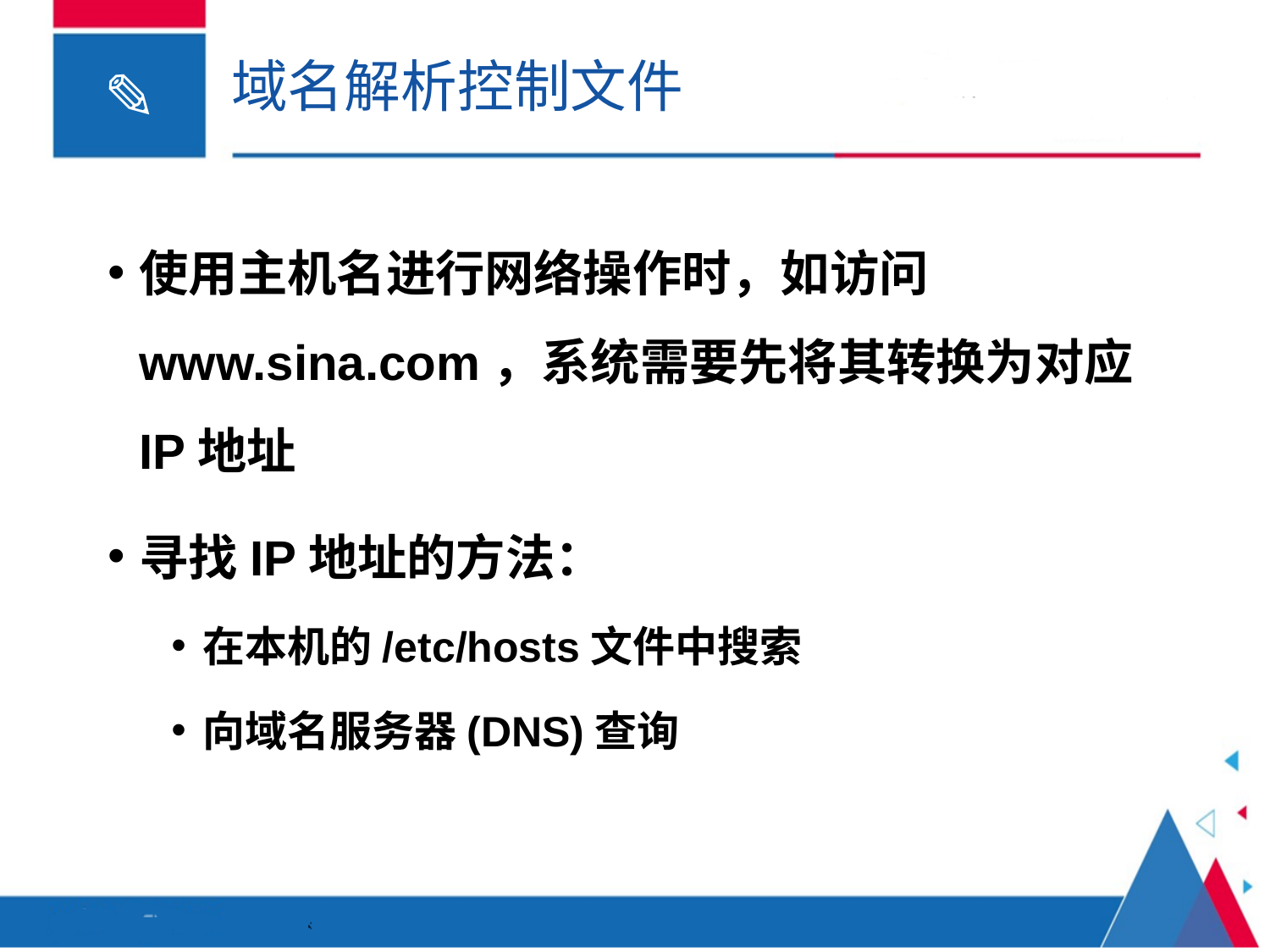

# 域名解析控制文件
使用主机名进行网络操作时，如访问www.sina.com，系统需要先将其转换为对应IP地址
寻找IP地址的方法：
在本机的/etc/hosts文件中搜索
向域名服务器(DNS)查询